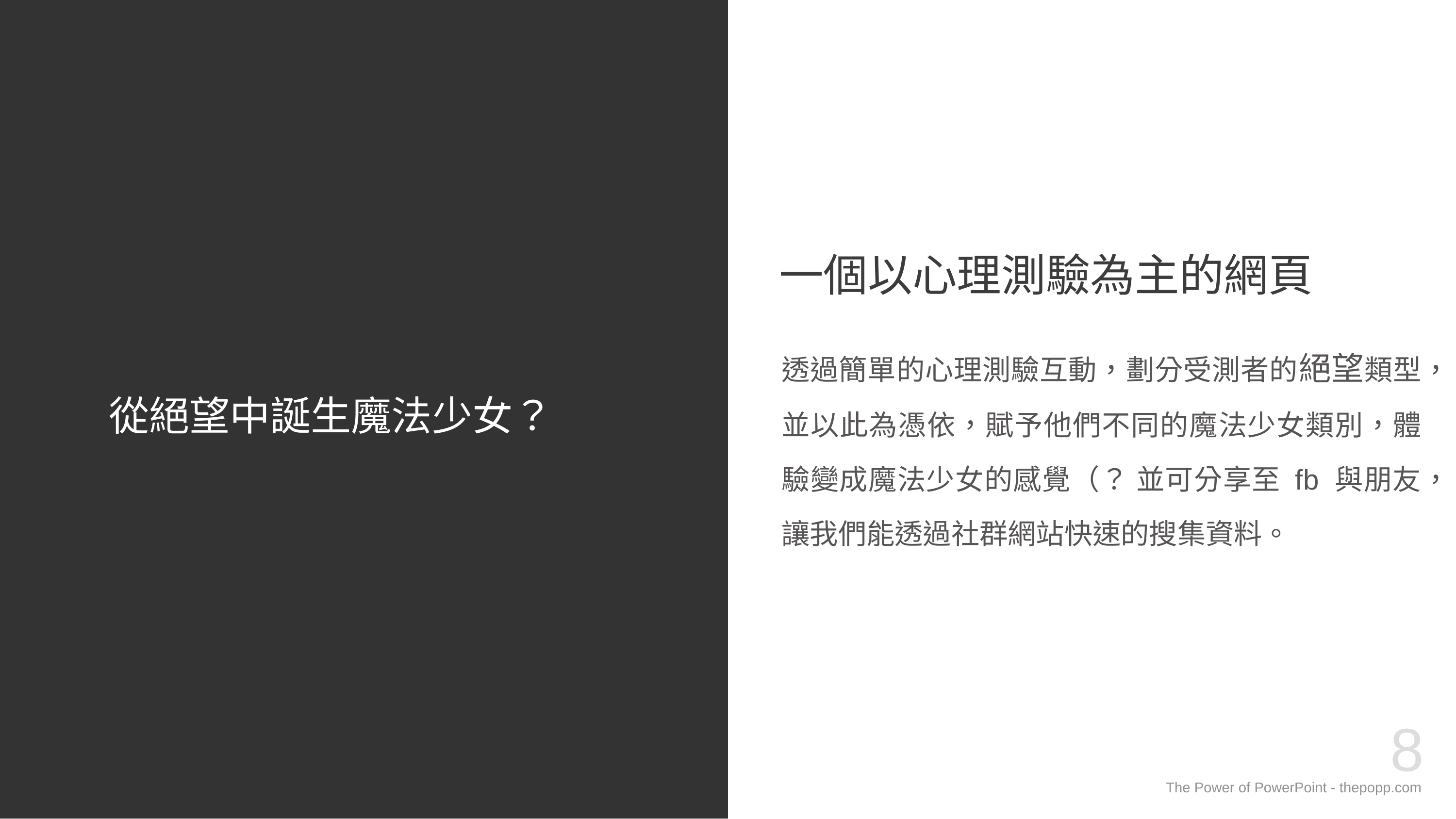

# 一個以心理測驗為主的網頁
透過簡單的心理測驗互動，劃分受測者的絕望類型，並以此為憑依，賦予他們不同的魔法少女類別，體驗變成魔法少女的感覺（？ 並可分享至 fb 與朋友，讓我們能透過社群網站快速的搜集資料。
從絕望中誕生魔法少女？
8
The Power of PowerPoint - thepopp.com